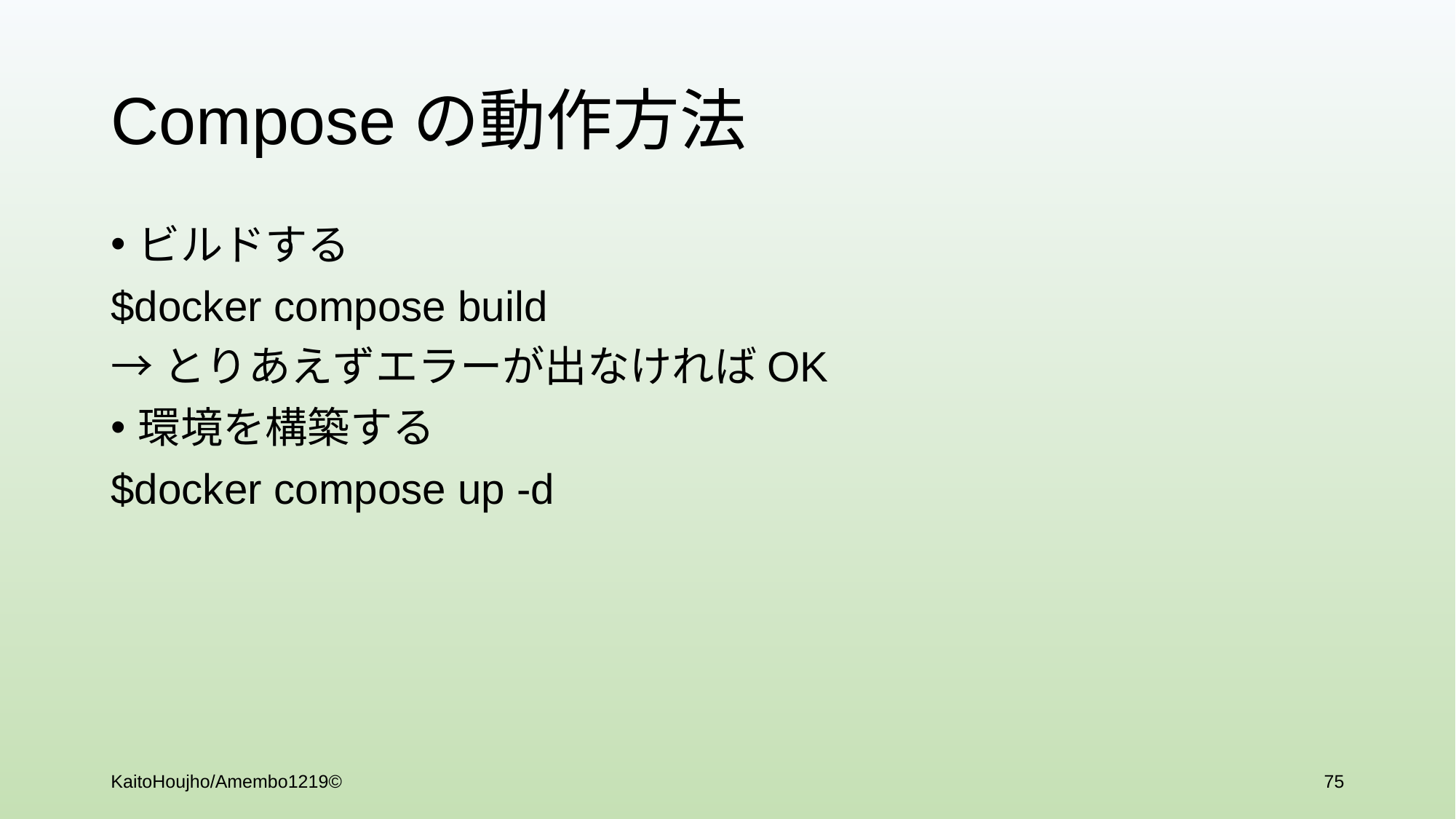

# Composeの動作方法
ビルドする
$docker compose build
→とりあえずエラーが出なければOK
環境を構築する
$docker compose up -d

KaitoHoujho/Amembo1219©
75